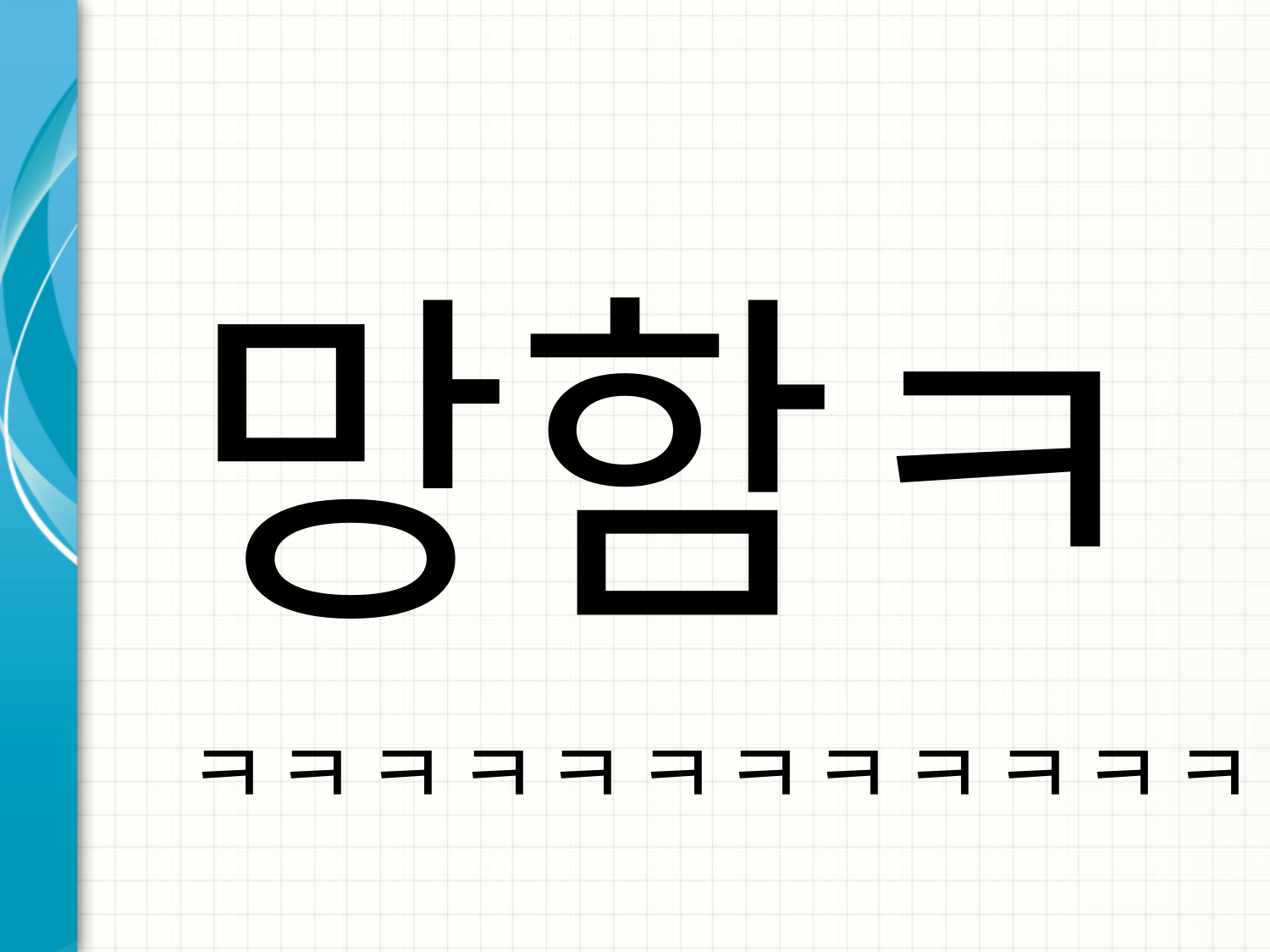

# 망함ㅋ
ㅋ
ㅋ
ㅋ
ㅋ
ㅋ
ㅋ
ㅋ
ㅋ
ㅋ
ㅋ
ㅋ
ㅋ